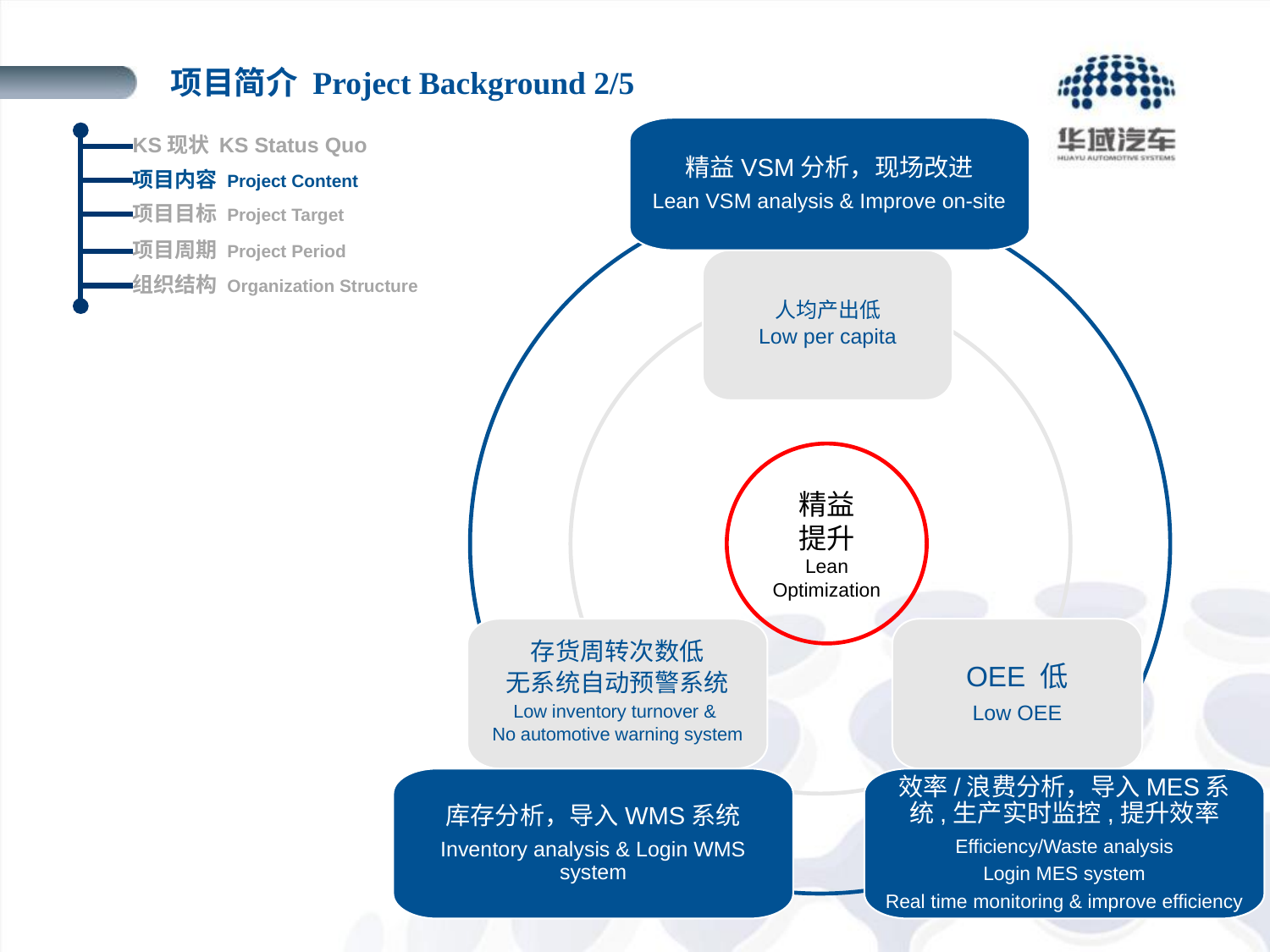

项目简介 Project Background 2/5
精益VSM分析，现场改进
Lean VSM analysis & Improve on-site

人均产出低
Low per capita

精益
提升
Lean
Optimization
存货周转次数低
无系统自动预警系统
Low inventory turnover &
No automotive warning system
OEE 低
Low OEE
库存分析，导入WMS系统
Inventory analysis & Login WMS system
效率/浪费分析，导入MES系统,生产实时监控,提升效率
Efficiency/Waste analysis
Login MES system
Real time monitoring & improve efficiency
KS现状 KS Status Quo
项目内容 Project Content
项目目标 Project Target
项目周期 Project Period
组织结构 Organization Structure